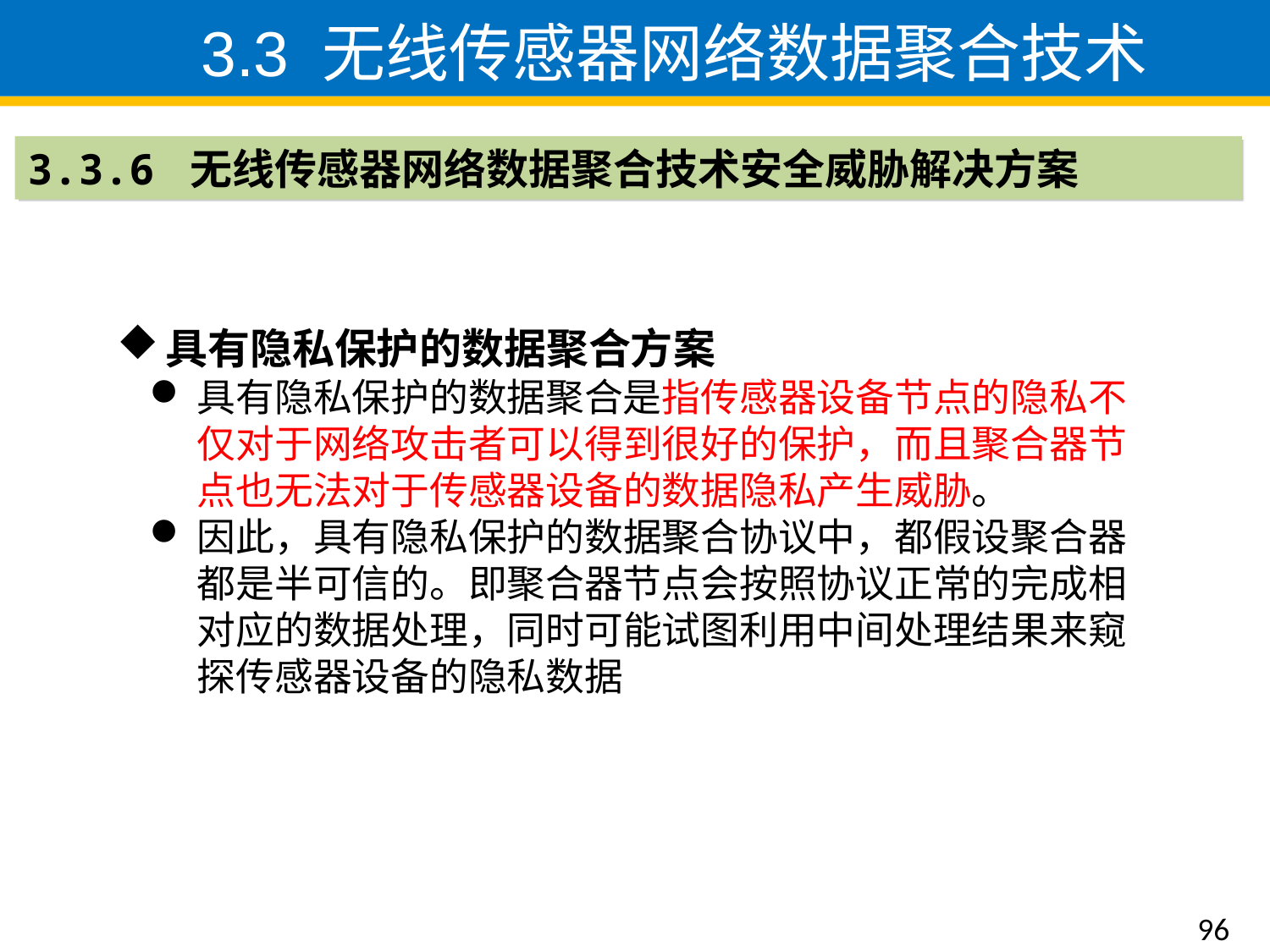

3.3 无线传感器网络数据聚合技术

3.3.6 无线传感器网络数据聚合技术安全威胁解决方案
具有隐私保护的数据聚合方案
具有隐私保护的数据聚合是指传感器设备节点的隐私不仅对于网络攻击者可以得到很好的保护，而且聚合器节点也无法对于传感器设备的数据隐私产生威胁。
因此，具有隐私保护的数据聚合协议中，都假设聚合器都是半可信的。即聚合器节点会按照协议正常的完成相对应的数据处理，同时可能试图利用中间处理结果来窥探传感器设备的隐私数据
96